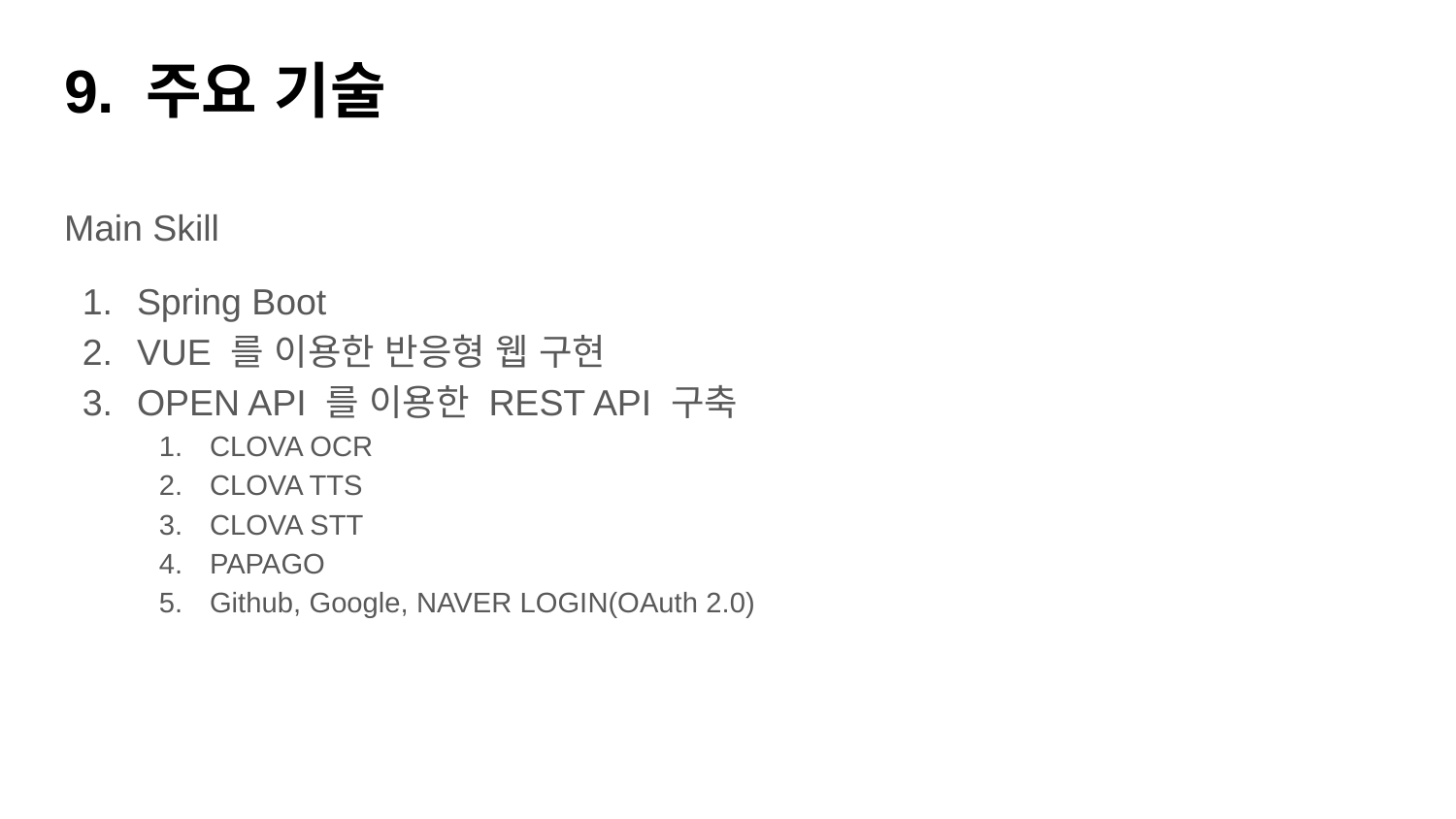

# 9. 주요 기술
Main Skill
Spring Boot
VUE 를 이용한 반응형 웹 구현
OPEN API 를 이용한 REST API 구축
CLOVA OCR
CLOVA TTS
CLOVA STT
PAPAGO
Github, Google, NAVER LOGIN(OAuth 2.0)